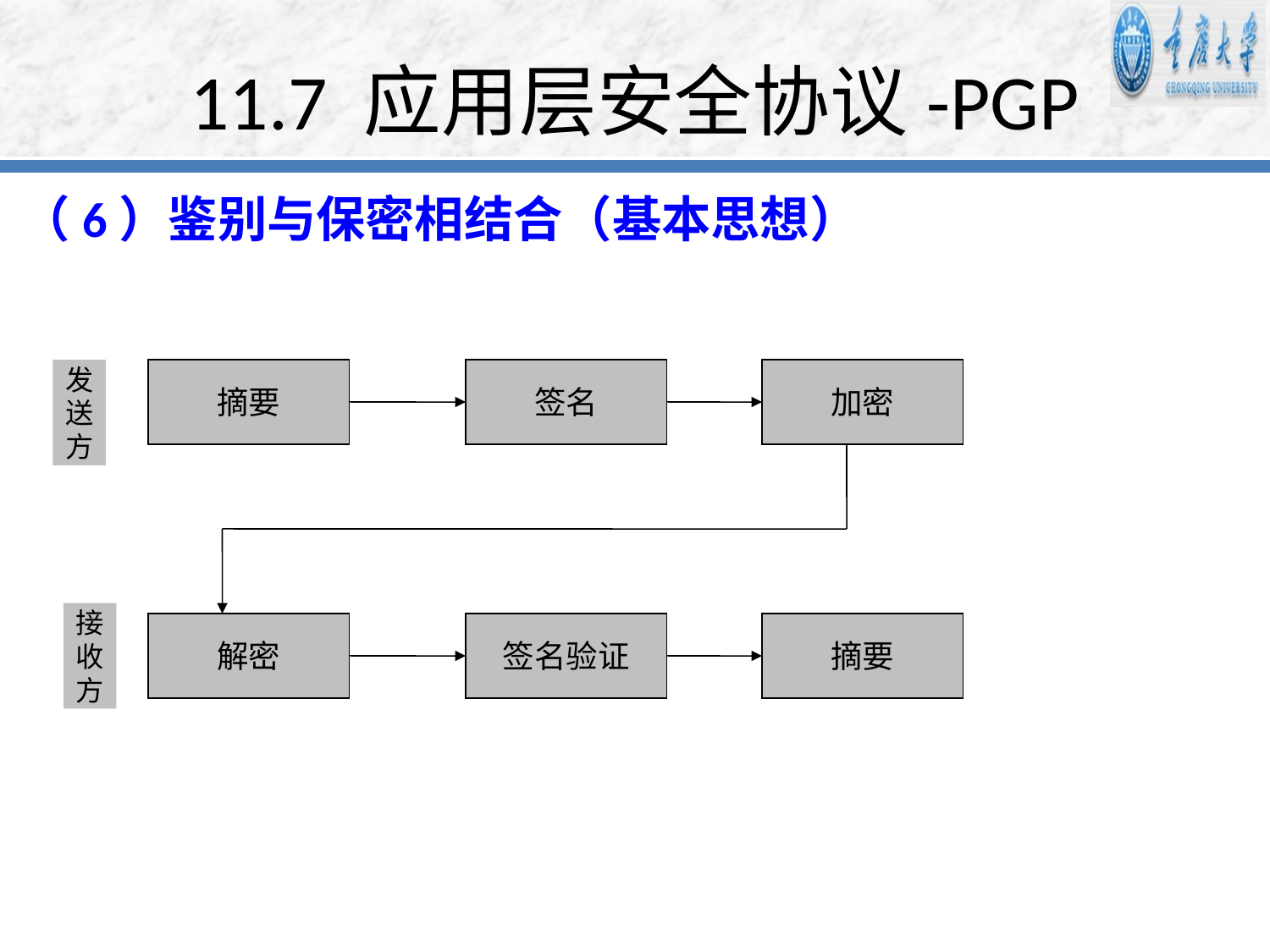

# 11.7 应用层安全协议-PGP
（6）鉴别与保密相结合（基本思想）
发
送
方
摘要
签名
加密

接
收
方
解密
签名验证
摘要